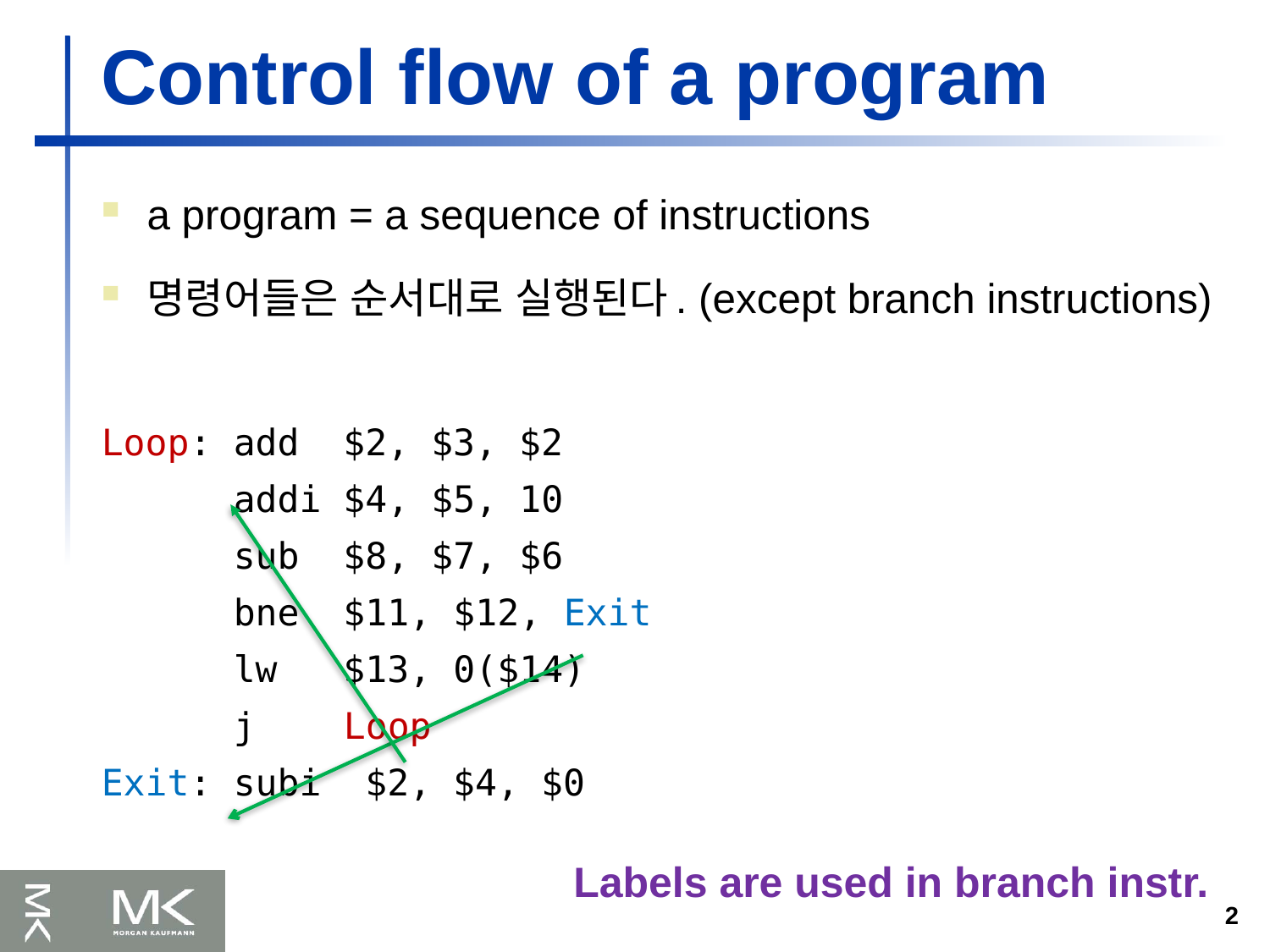

Control flow of a program
a program = a sequence of instructions
명령어들은 순서대로 실행된다. (except branch instructions)

Loop: add  $2, $3, $2
      addi $4, $5, 10
      sub  $8, $7, $6
      bne  $11, $12, Exit
      lw   $13, 0($14)
      j    Loop
Exit: subi  $2, $4, $0
Labels are used in branch instr.
2